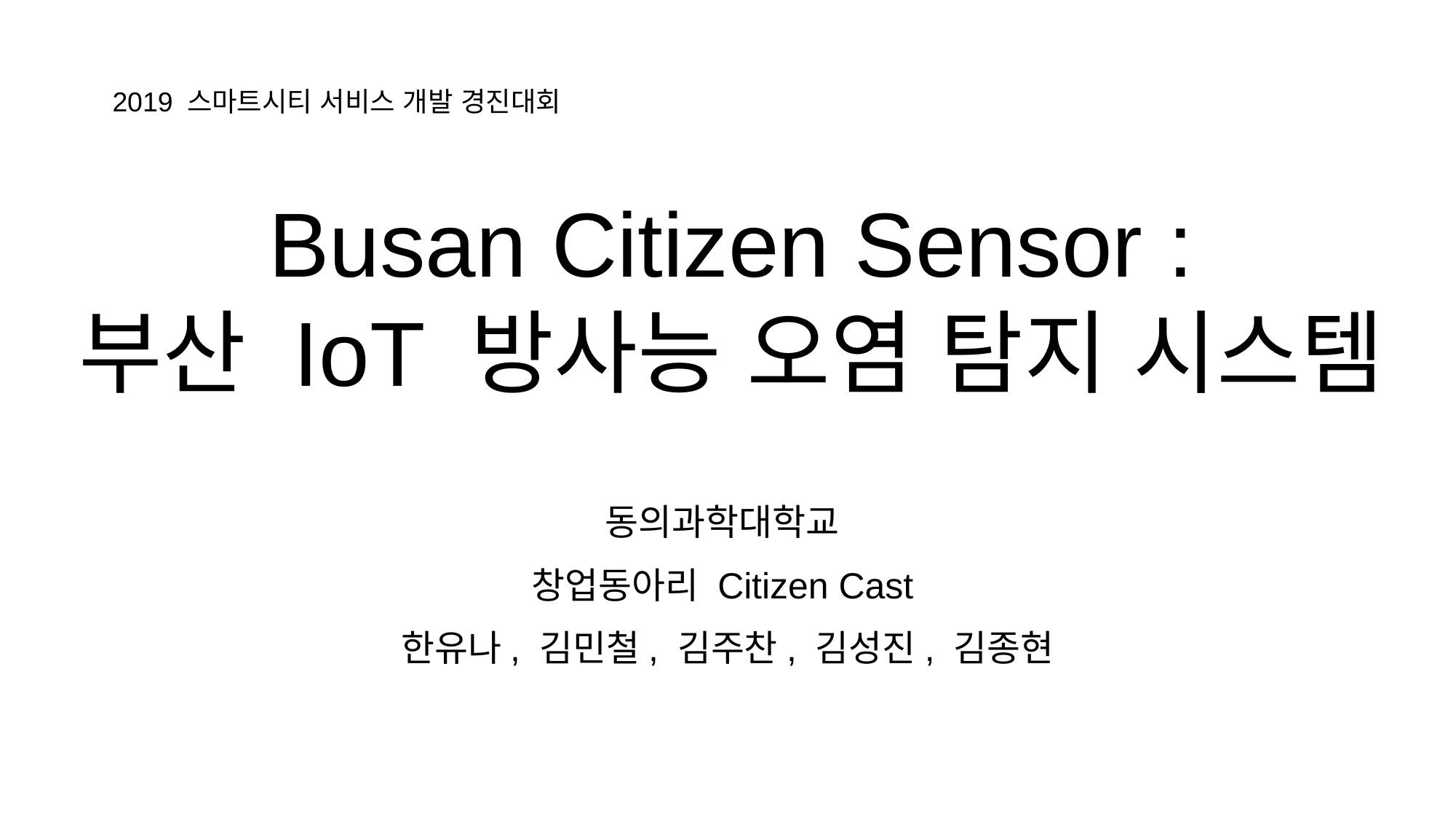

2019 스마트시티 서비스 개발 경진대회
# Busan Citizen Sensor : 부산 IoT 방사능 오염 탐지 시스템

동의과학대학교
창업동아리 Citizen Cast
한유나, 김민철, 김주찬, 김성진, 김종현